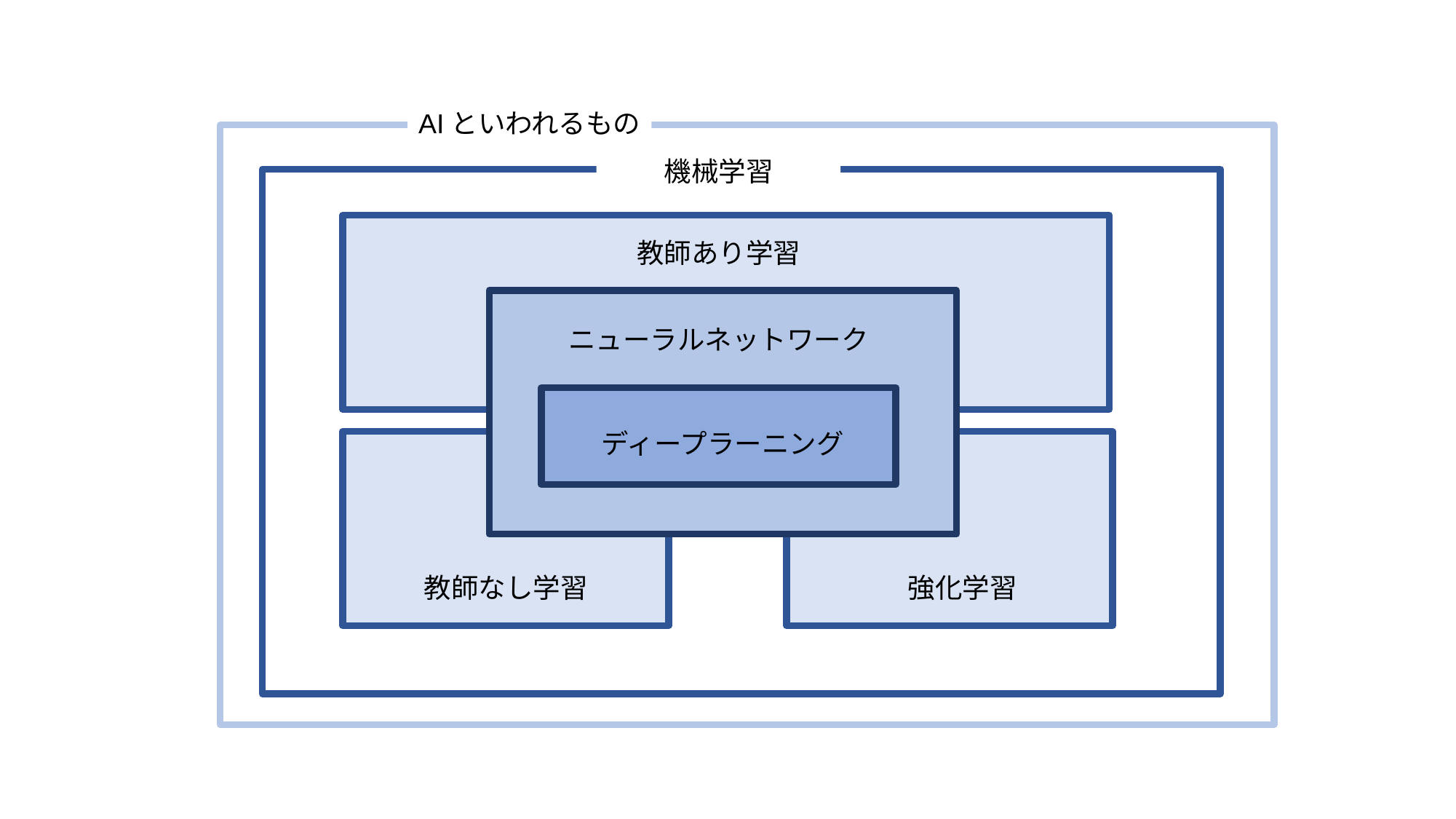

AIといわれるもの

機械学習

教師あり学習

ニューラルネットワーク

ディープラーニング

教師なし学習
強化学習